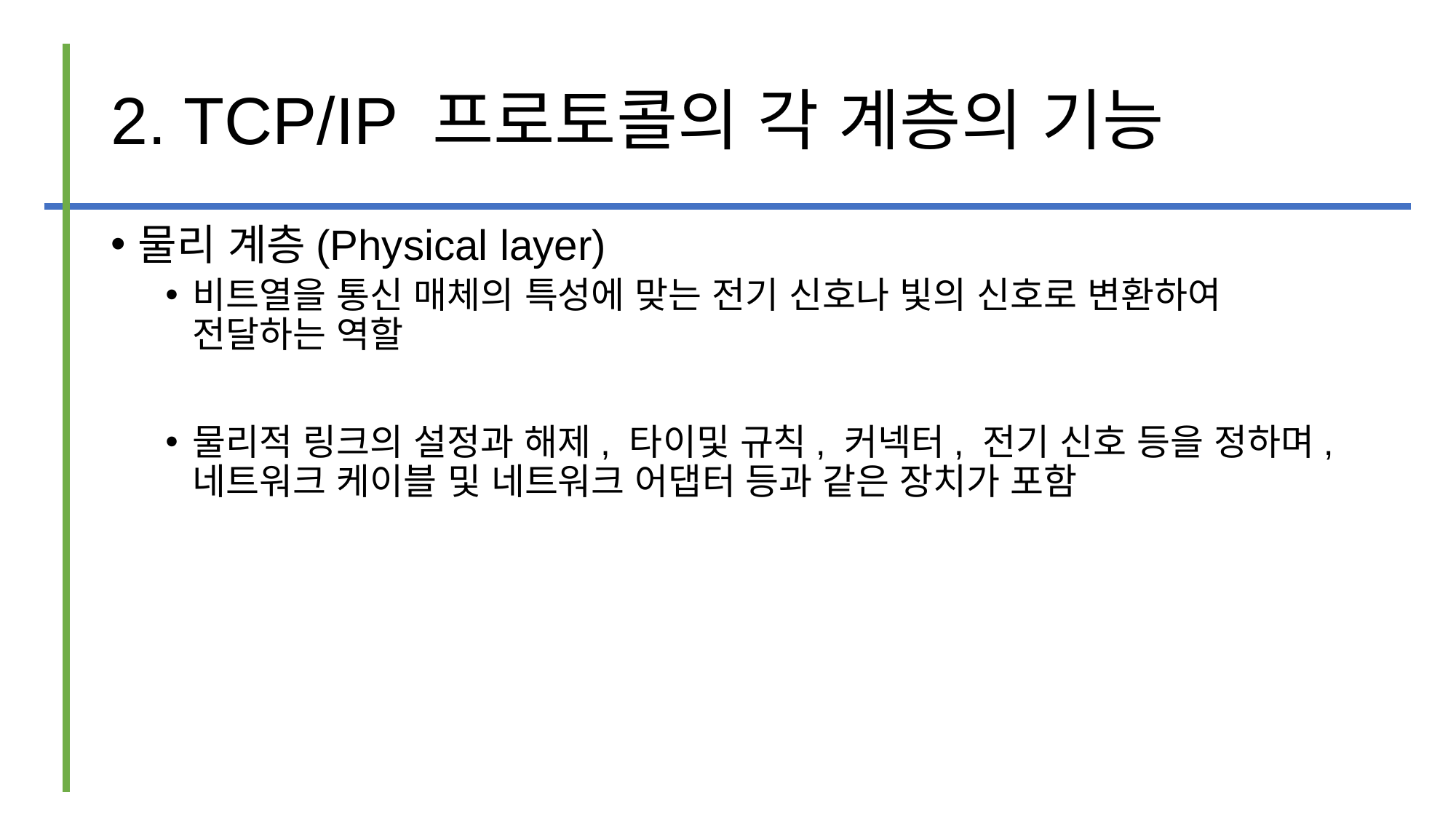

# 2. TCP/IP 프로토콜의 각 계층의 기능
물리 계층(Physical layer)
비트열을 통신 매체의 특성에 맞는 전기 신호나 빛의 신호로 변환하여 전달하는 역할

물리적 링크의 설정과 해제, 타이및 규칙, 커넥터, 전기 신호 등을 정하며, 네트워크 케이블 및 네트워크 어댑터 등과 같은 장치가 포함